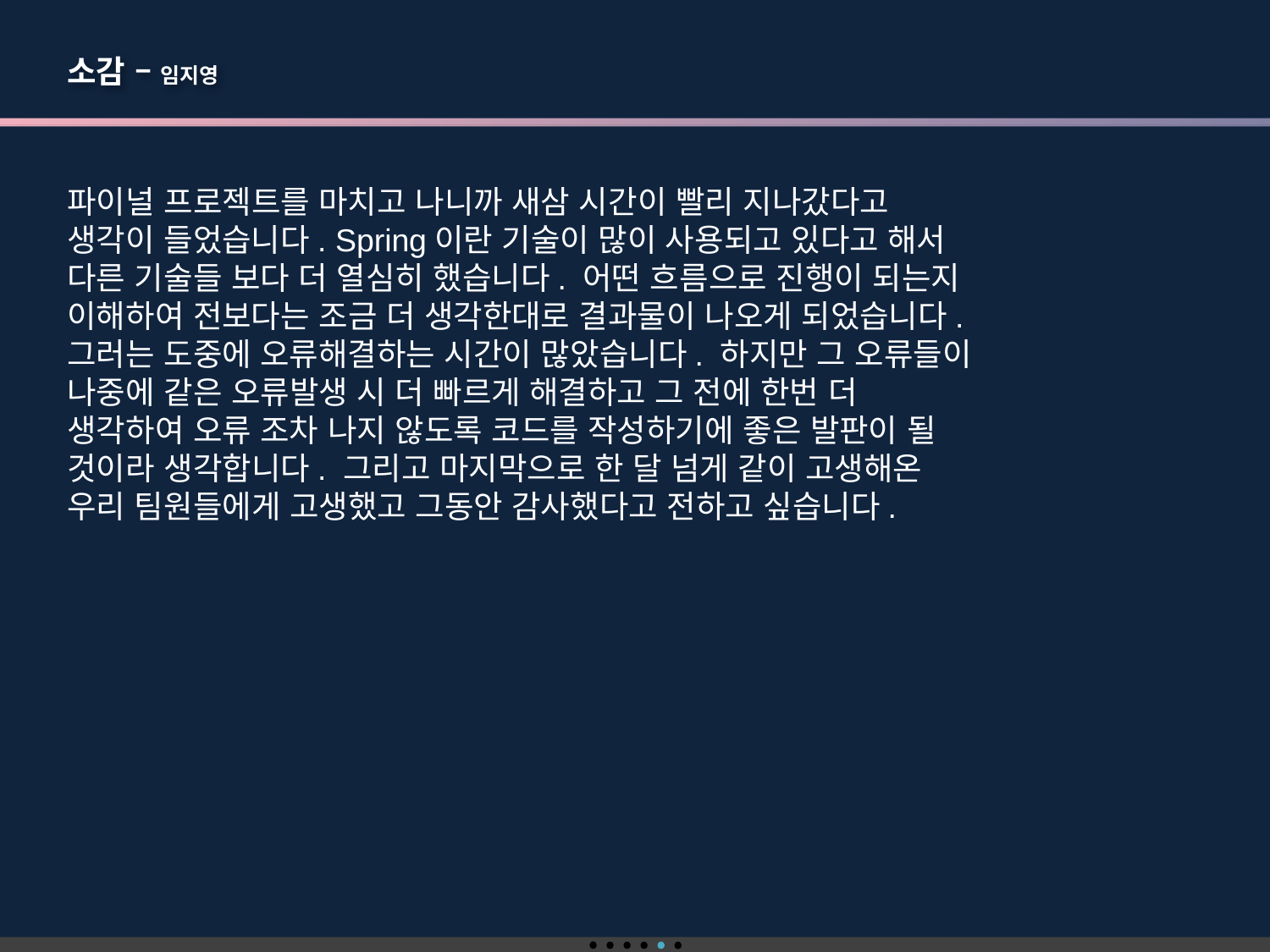

소감 – 임지영
파이널 프로젝트를 마치고 나니까 새삼 시간이 빨리 지나갔다고 생각이 들었습니다. Spring이란 기술이 많이 사용되고 있다고 해서 다른 기술들 보다 더 열심히 했습니다. 어떤 흐름으로 진행이 되는지 이해하여 전보다는 조금 더 생각한대로 결과물이 나오게 되었습니다. 그러는 도중에 오류해결하는 시간이 많았습니다. 하지만 그 오류들이 나중에 같은 오류발생 시 더 빠르게 해결하고 그 전에 한번 더 생각하여 오류 조차 나지 않도록 코드를 작성하기에 좋은 발판이 될 것이라 생각합니다. 그리고 마지막으로 한 달 넘게 같이 고생해온 우리 팀원들에게 고생했고 그동안 감사했다고 전하고 싶습니다.